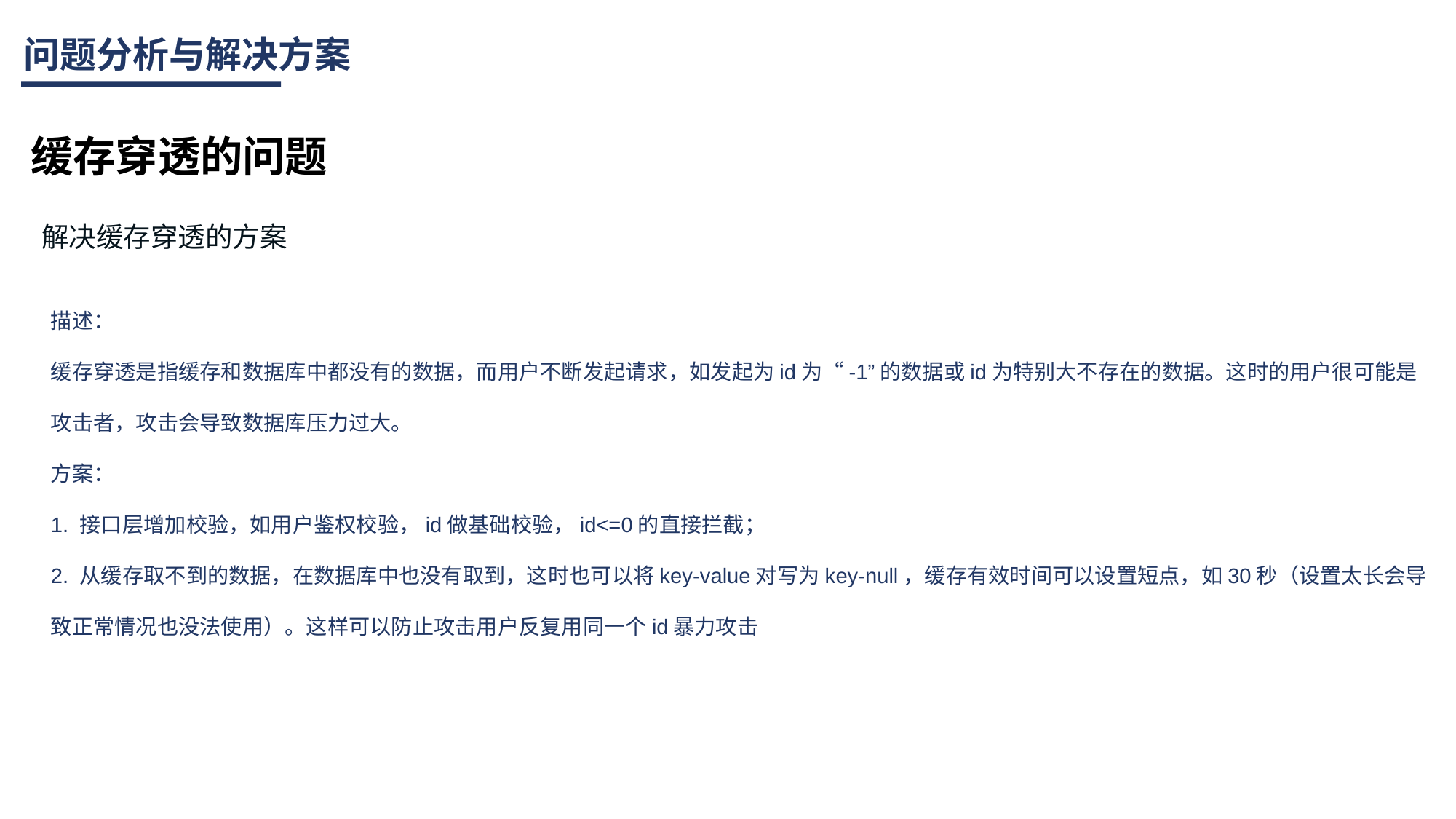

问题分析与解决方案

缓存穿透的问题
解决缓存穿透的方案
描述：
缓存穿透是指缓存和数据库中都没有的数据，而用户不断发起请求，如发起为id为“-1”的数据或id为特别大不存在的数据。这时的用户很可能是攻击者，攻击会导致数据库压力过大。
方案：
1. 接口层增加校验，如用户鉴权校验，id做基础校验，id<=0的直接拦截；
2. 从缓存取不到的数据，在数据库中也没有取到，这时也可以将key-value对写为key-null，缓存有效时间可以设置短点，如30秒（设置太长会导致正常情况也没法使用）。这样可以防止攻击用户反复用同一个id暴力攻击
输入你的标题
10+
这里输具体内容